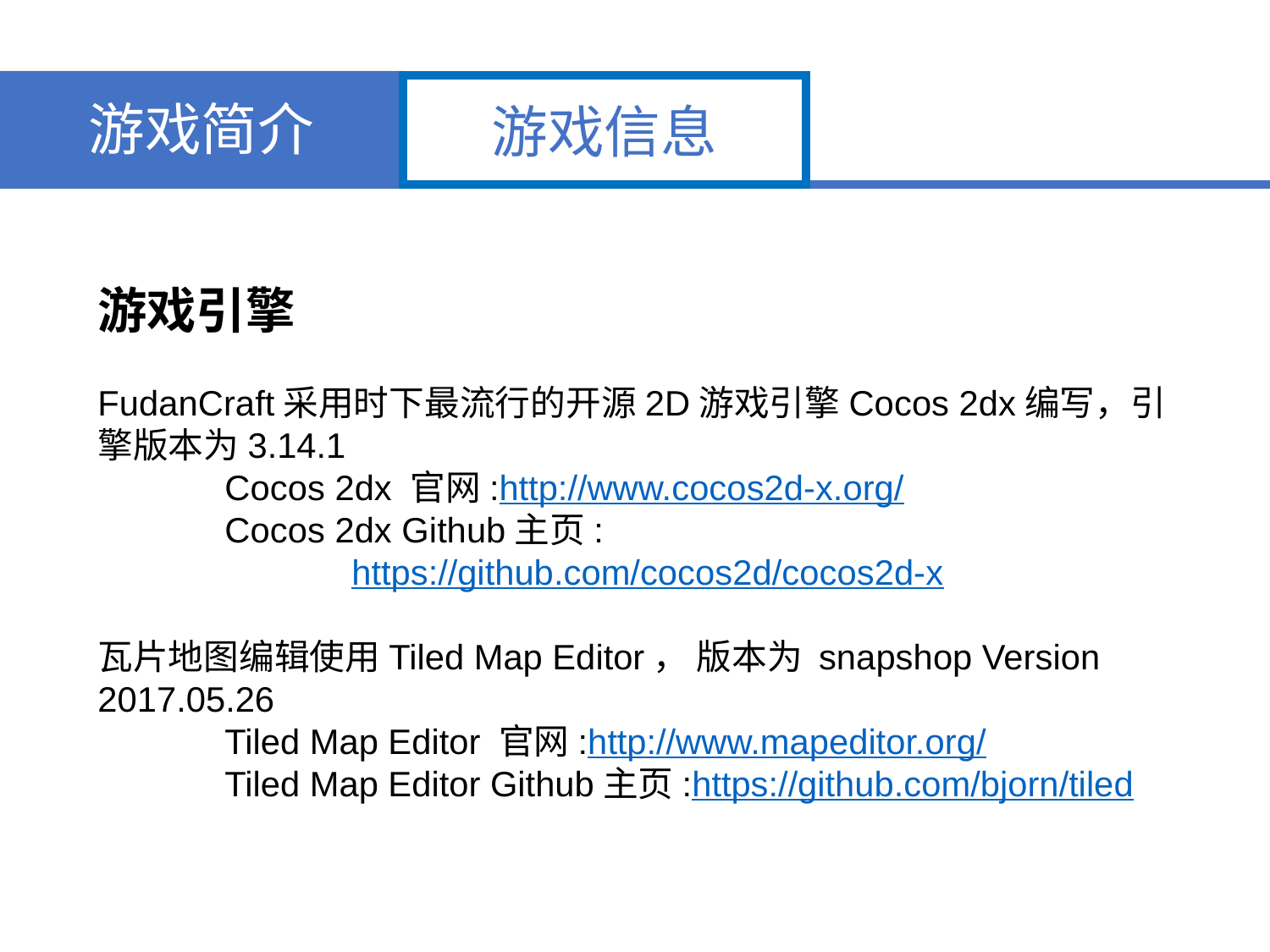

游戏简介
游戏信息
游戏引擎

FudanCraft采用时下最流行的开源2D游戏引擎Cocos 2dx编写，引擎版本为3.14.1
	Cocos 2dx 官网:http://www.cocos2d-x.org/
	Cocos 2dx Github主页:
		https://github.com/cocos2d/cocos2d-x

瓦片地图编辑使用Tiled Map Editor， 版本为 snapshop Version 2017.05.26
	Tiled Map Editor 官网:http://www.mapeditor.org/
	Tiled Map Editor Github主页:https://github.com/bjorn/tiled